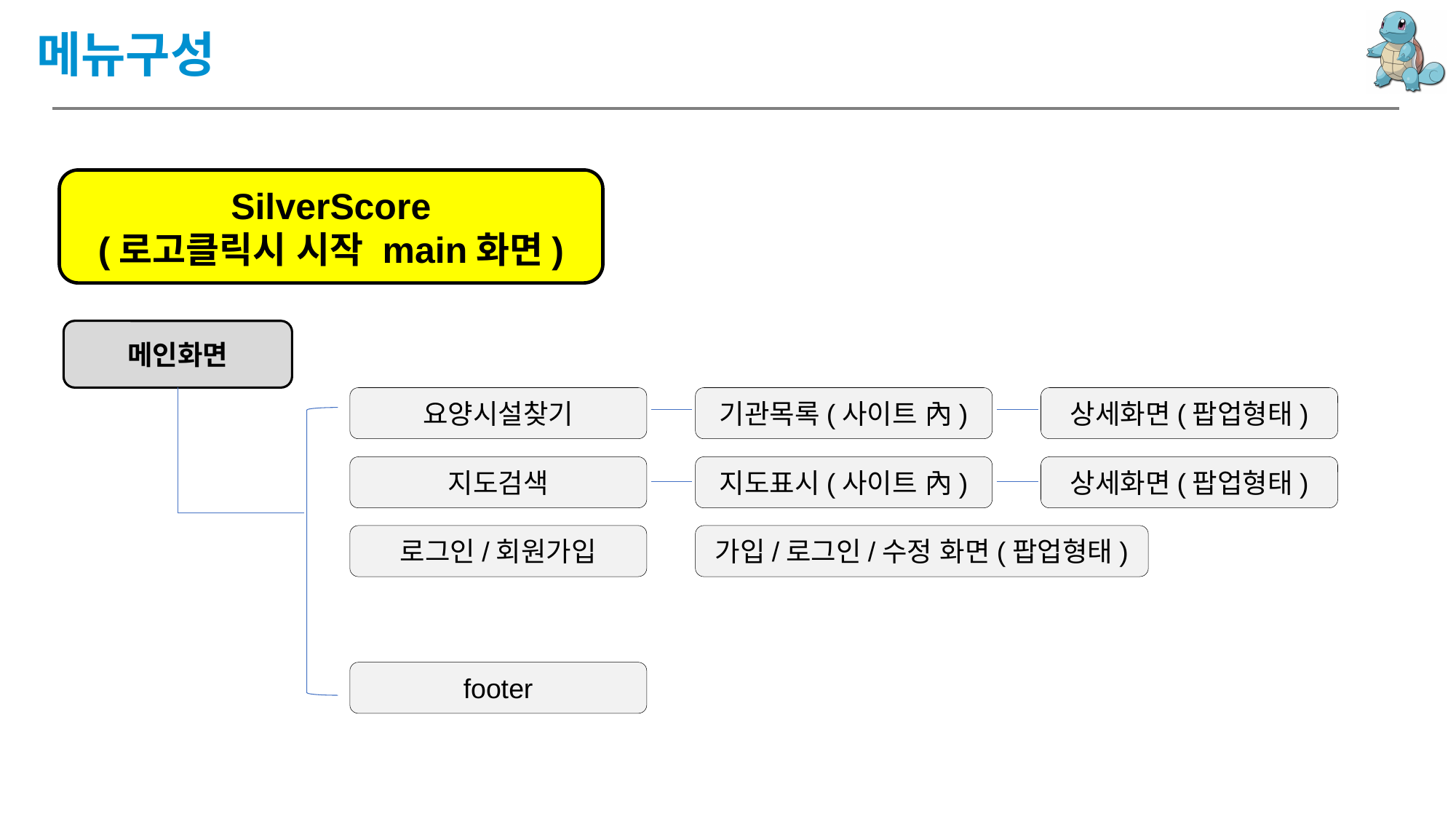

메뉴구성
SilverScore
(로고클릭시 시작 main화면)
메인화면
요양시설찾기
기관목록(사이트 內)
상세화면(팝업형태)

지도검색
지도표시(사이트 內)
상세화면(팝업형태)
가입/로그인/수정 화면(팝업형태)
로그인/회원가입
footer